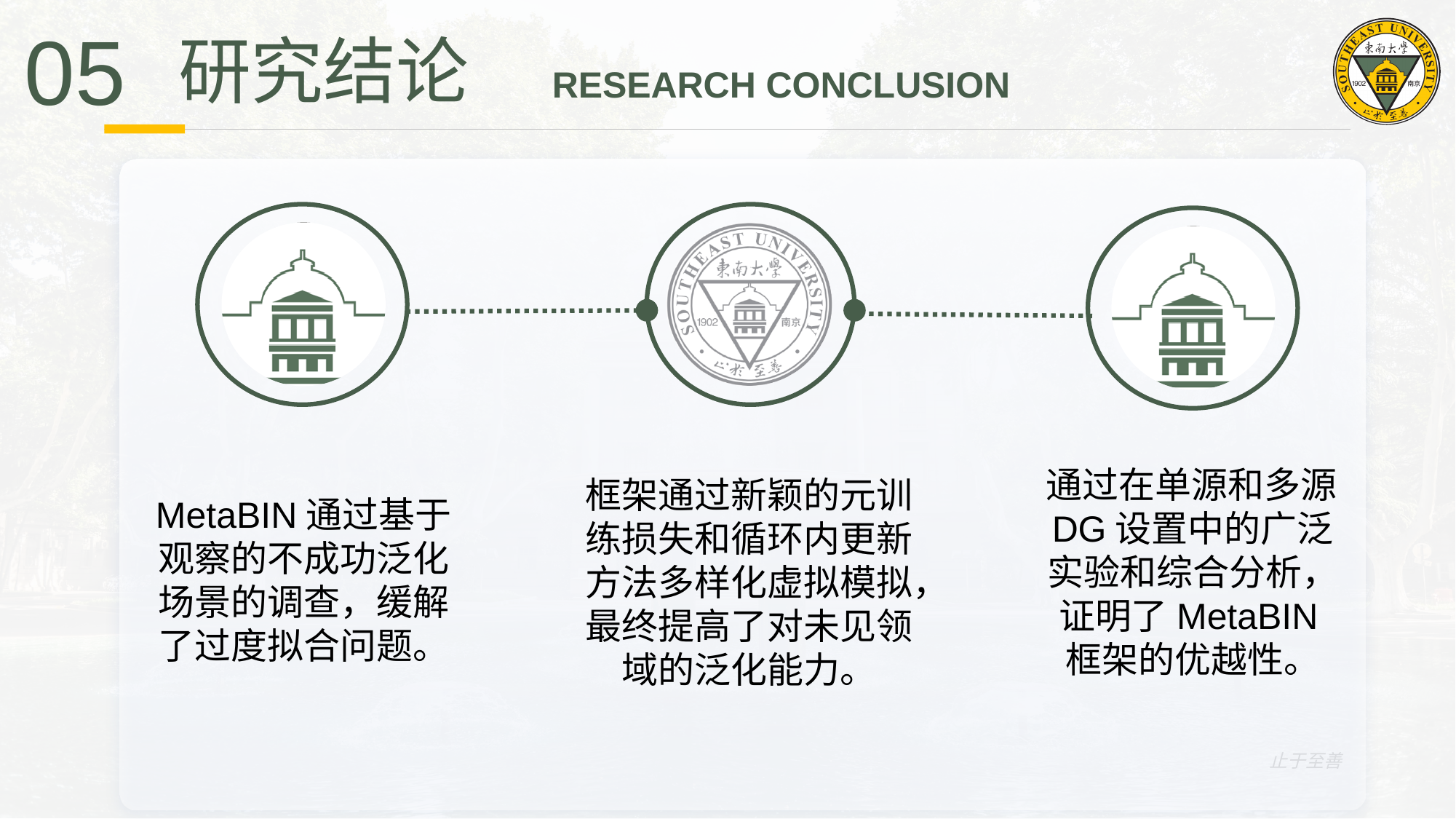

05
 研究结论    RESEARCH CONCLUSION

通过在单源和多源DG设置中的广泛实验和综合分析，证明了MetaBIN框架的优越性。
框架通过新颖的元训练损失和循环内更新方法多样化虚拟模拟，最终提高了对未见领域的泛化能力。
MetaBIN通过基于观察的不成功泛化场景的调查，缓解了过度拟合问题。